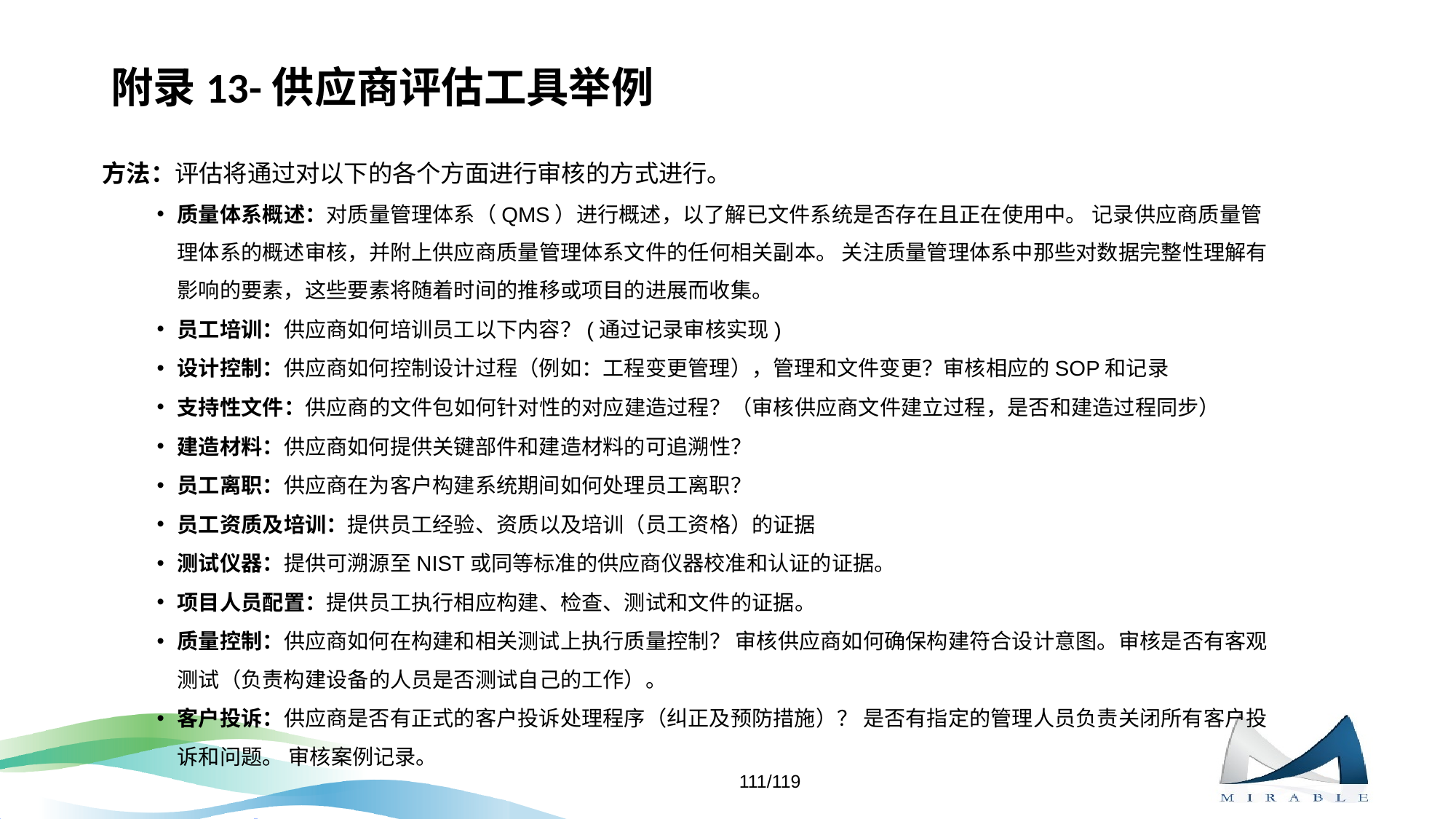

# 附录13-供应商评估工具举例
方法：评估将通过对以下的各个方面进行审核的方式进行。
质量体系概述：对质量管理体系（QMS）进行概述，以了解已文件系统是否存在且正在使用中。 记录供应商质量管理体系的概述审核，并附上供应商质量管理体系文件的任何相关副本。 关注质量管理体系中那些对数据完整性理解有影响的要素，这些要素将随着时间的推移或项目的进展而收集。
员工培训：供应商如何培训员工以下内容？(通过记录审核实现)
设计控制：供应商如何控制设计过程（例如：工程变更管理），管理和文件变更？审核相应的SOP和记录
支持性文件：供应商的文件包如何针对性的对应建造过程？（审核供应商文件建立过程，是否和建造过程同步）
建造材料：供应商如何提供关键部件和建造材料的可追溯性？
员工离职：供应商在为客户构建系统期间如何处理员工离职？
员工资质及培训：提供员工经验、资质以及培训（员工资格）的证据
测试仪器：提供可溯源至NIST或同等标准的供应商仪器校准和认证的证据。
项目人员配置：提供员工执行相应构建、检查、测试和文件的证据。
质量控制：供应商如何在构建和相关测试上执行质量控制？ 审核供应商如何确保构建符合设计意图。审核是否有客观测试（负责构建设备的人员是否测试自己的工作）。
客户投诉：供应商是否有正式的客户投诉处理程序（纠正及预防措施）？ 是否有指定的管理人员负责关闭所有客户投诉和问题。 审核案例记录。
111/119